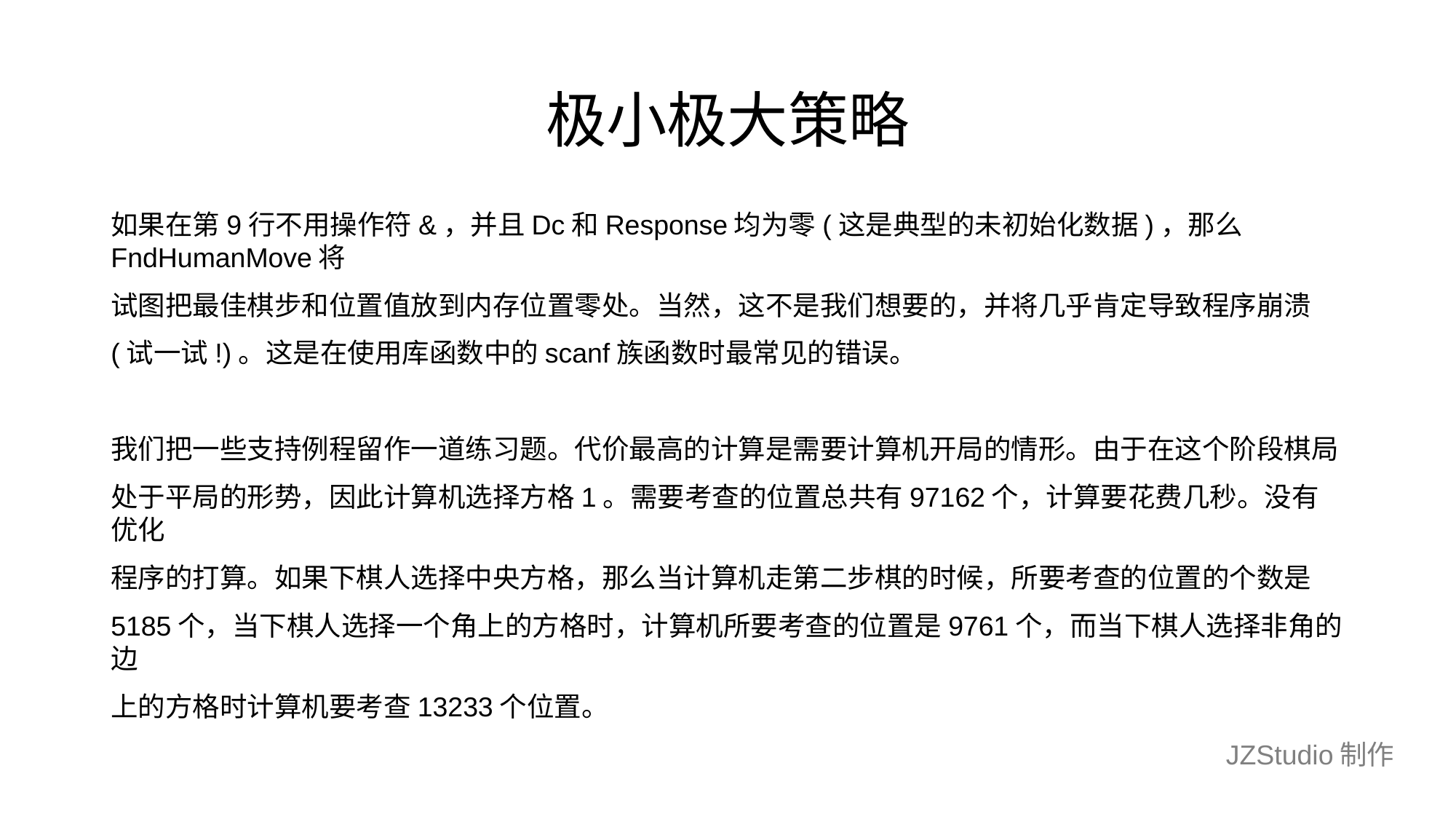

# 极小极大策略
如果在第9行不用操作符&，并且Dc和Response均为零(这是典型的未初始化数据)，那么FndHumanMove将
试图把最佳棋步和位置值放到内存位置零处。当然，这不是我们想要的，并将几乎肯定导致程序崩溃
(试一试!)。这是在使用库函数中的scanf族函数时最常见的错误。

我们把一些支持例程留作一道练习题。代价最高的计算是需要计算机开局的情形。由于在这个阶段棋局
处于平局的形势，因此计算机选择方格1。需要考查的位置总共有97162个，计算要花费几秒。没有优化
程序的打算。如果下棋人选择中央方格，那么当计算机走第二步棋的时候，所要考查的位置的个数是
5185个，当下棋人选择一个角上的方格时，计算机所要考查的位置是9761个，而当下棋人选择非角的边
上的方格时计算机要考查13233个位置。